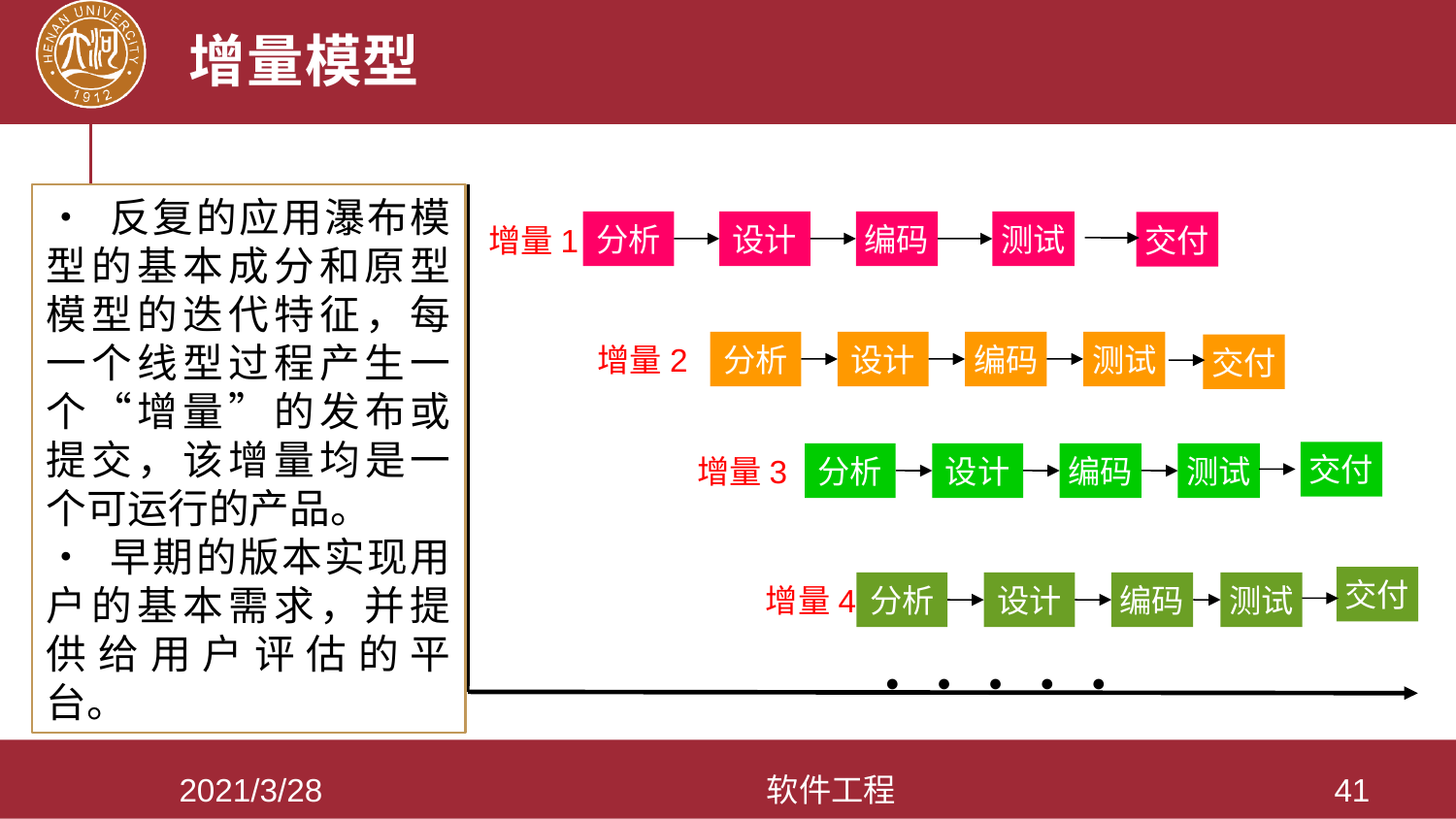

# 增量模型
• 反复的应用瀑布模型的基本成分和原型模型的迭代特征，每一个线型过程产生一个“增量”的发布或提交，该增量均是一个可运行的产品。
• 早期的版本实现用户的基本需求，并提供给用户评估的平台。

分析
设计
编码
测试
交付
增量1

分析
设计
编码
测试
增量2
交付

交付
分析
设计
编码
测试
增量3

交付
分析
设计
编码
测试
增量4

●
●
●
●
●

2021/3/28
软件工程
41